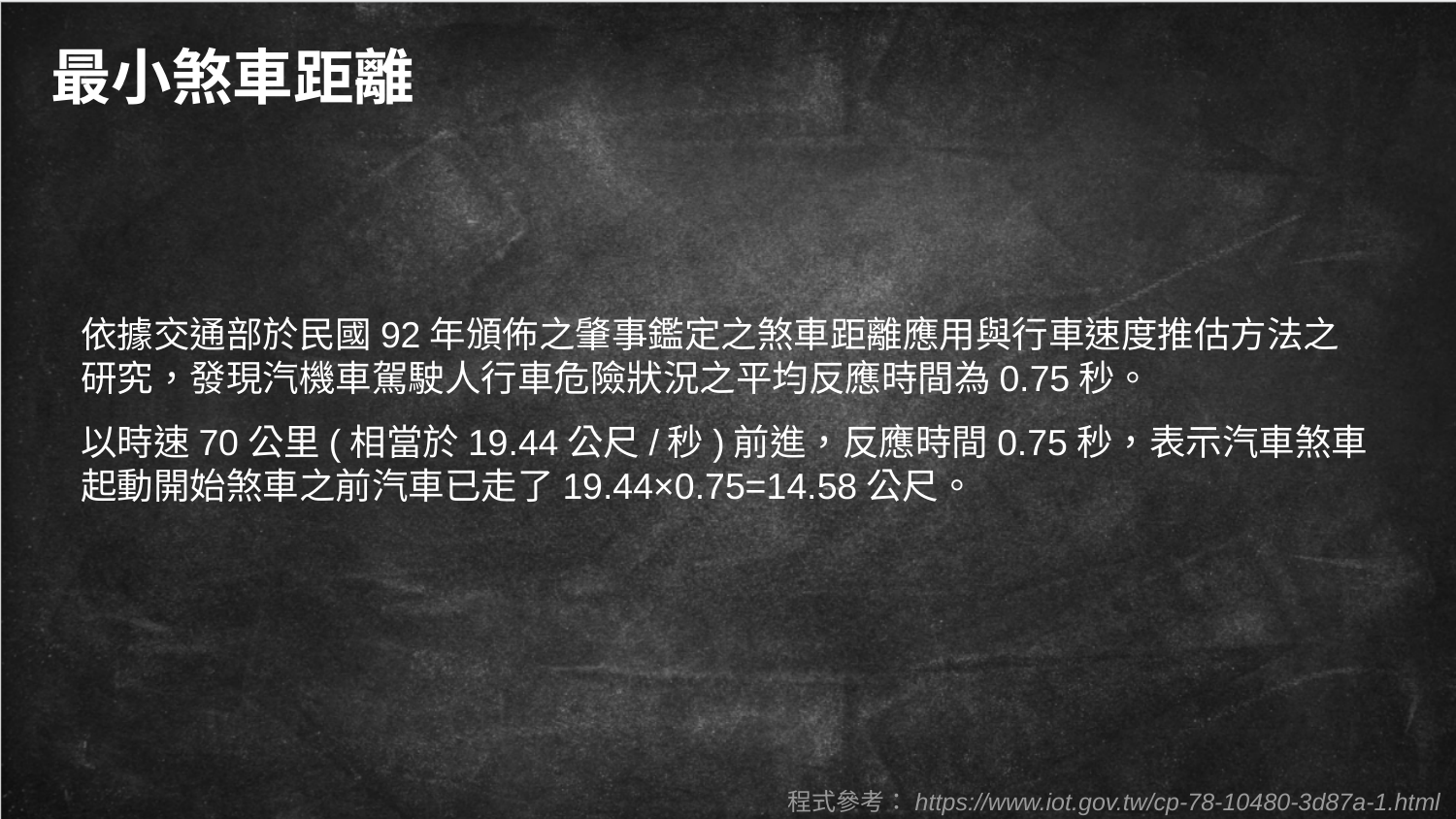

最小煞車距離
依據交通部於民國92年頒佈之肇事鑑定之煞車距離應用與行車速度推估方法之研究，發現汽機車駕駛人行車危險狀況之平均反應時間為0.75秒。
以時速70公里(相當於19.44公尺/秒)前進，反應時間0.75秒，表示汽車煞車起動開始煞車之前汽車已走了19.44×0.75=14.58公尺。

# 程式參考：https://www.iot.gov.tw/cp-78-10480-3d87a-1.html